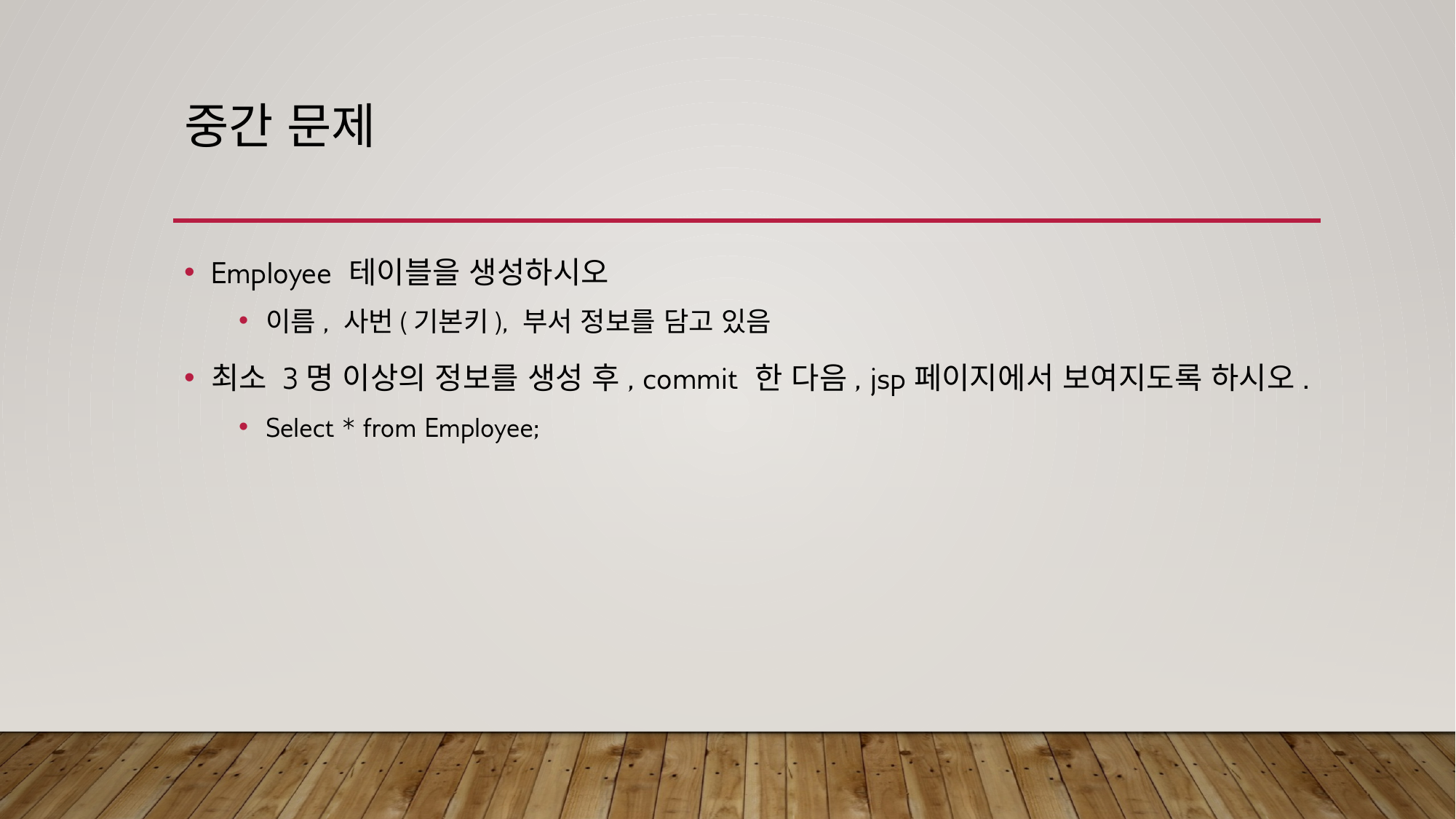

# 중간 문제
Employee 테이블을 생성하시오
이름, 사번(기본키), 부서 정보를 담고 있음
최소 3명 이상의 정보를 생성 후, commit 한 다음, jsp페이지에서 보여지도록 하시오.
Select * from Employee;